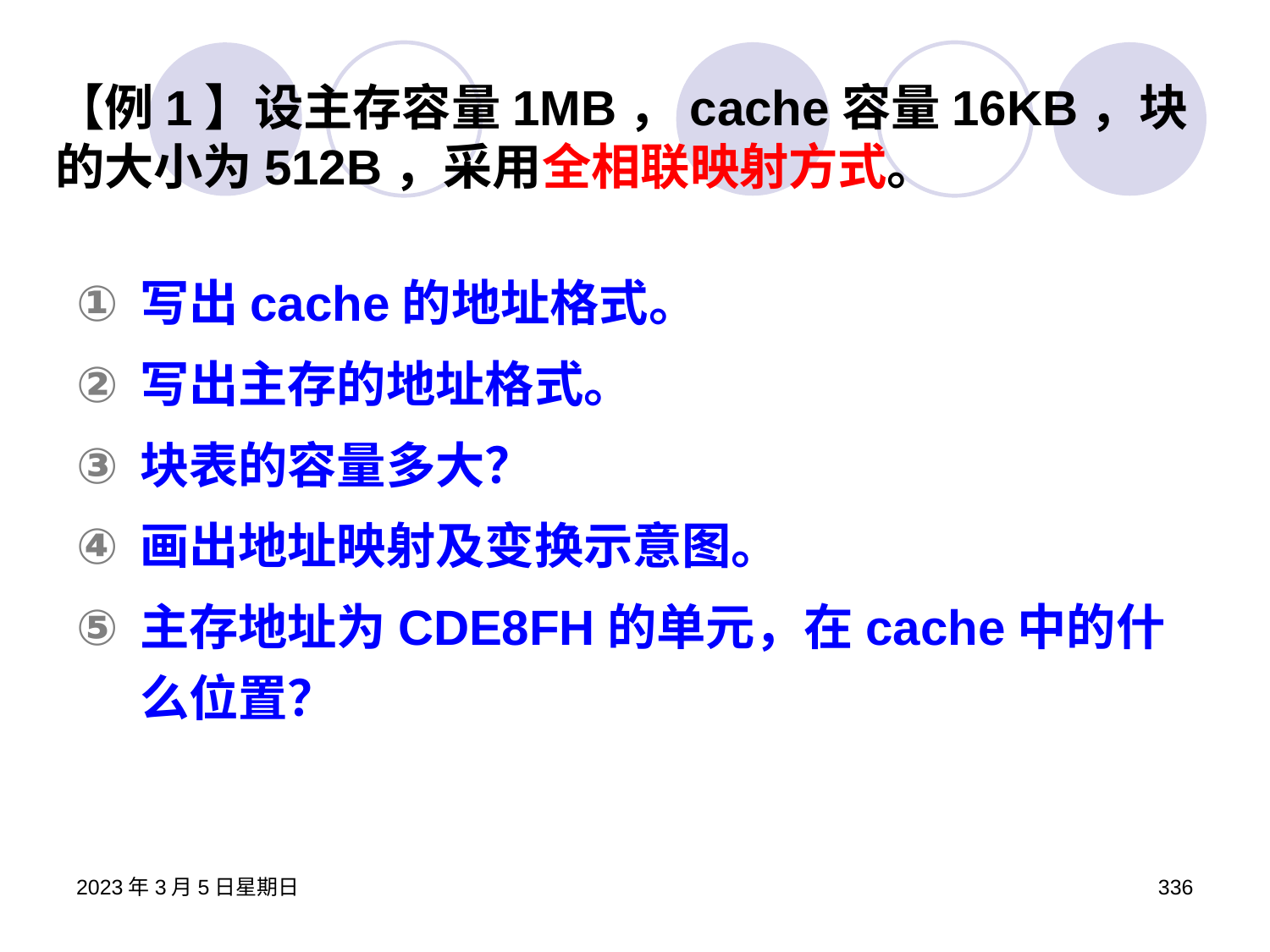

# 【例1】设主存容量1MB，cache容量16KB，块的大小为512B，采用全相联映射方式。
写出cache的地址格式。
写出主存的地址格式。
块表的容量多大？
画出地址映射及变换示意图。
主存地址为CDE8FH的单元，在cache中的什么位置？
2023年3月5日星期日
336